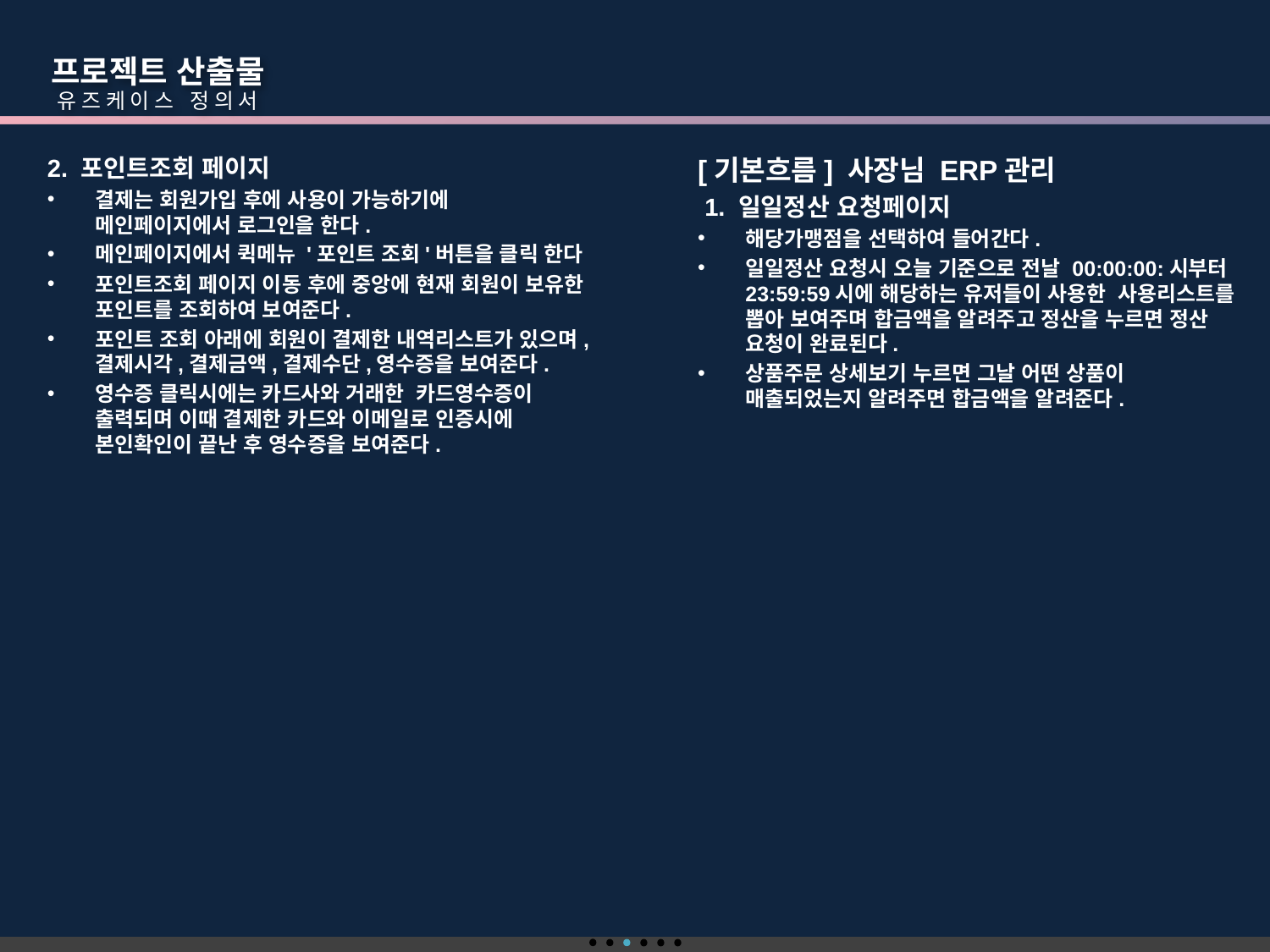

프로젝트 산출물
 유즈케이스 정의서
2. 포인트조회 페이지
결제는 회원가입 후에 사용이 가능하기에 메인페이지에서 로그인을 한다.
메인페이지에서 퀵메뉴 '포인트 조회'버튼을 클릭 한다
포인트조회 페이지 이동 후에 중앙에 현재 회원이 보유한 포인트를 조회하여 보여준다.
포인트 조회 아래에 회원이 결제한 내역리스트가 있으며, 결제시각,결제금액,결제수단,영수증을 보여준다.
영수증 클릭시에는 카드사와 거래한  카드영수증이 출력되며 이때 결제한 카드와 이메일로 인증시에 본인확인이 끝난 후 영수증을 보여준다.
[기본흐름] 사장님 ERP관리
 1. 일일정산 요청페이지
해당가맹점을 선택하여 들어간다.
일일정산 요청시 오늘 기준으로 전날 00:00:00:시부터 23:59:59시에 해당하는 유저들이 사용한  사용리스트를 뽑아 보여주며 합금액을 알려주고 정산을 누르면 정산 요청이 완료된다.
상품주문 상세보기 누르면 그날 어떤 상품이 매출되었는지 알려주면 합금액을 알려준다.